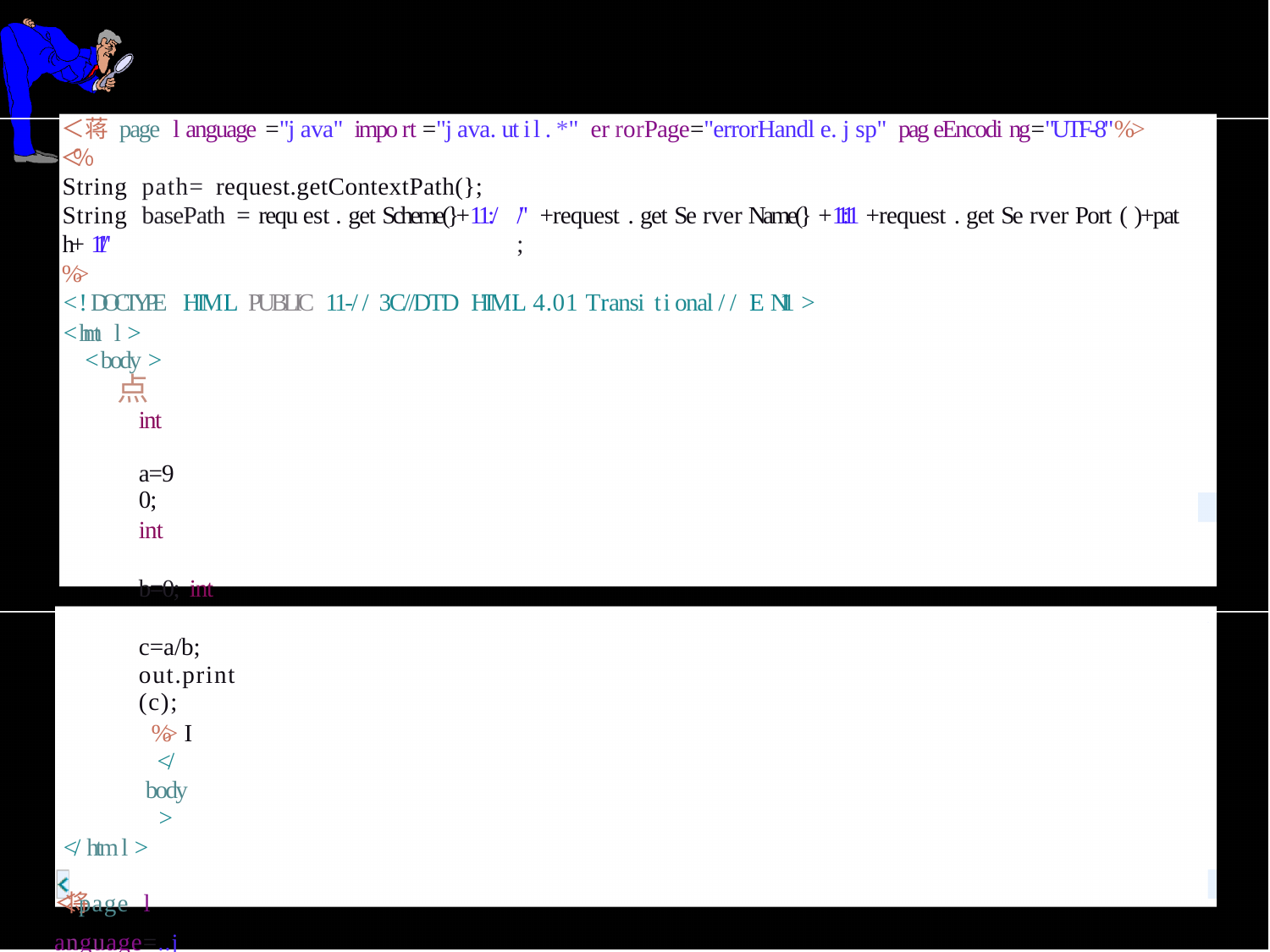

＜蒋 page   l anguage  ="j ava"  impo rt ="j ava. ut i l . *"  er rorPage="errorHandl e. j sp"  pag eEncodi ng="UTF-8"%>
＜％
String  path= request.getContextPath(};
String  basePath  =     requ est . get Scheme(}+11:/	/"        +request . get Se rver Name(} +11:11 +request . get Se rver Port ( )+pat  h+ 11/"	;
%>
< ! DOCTYPE HTML PUBLIC      11-/ /  3C//DTD   HTML 4.01 Transi  t i onal / /  E N11 >
< hmt l >
< body >
点
int	a=90;
int	b=0;  int	c=a/b;
out.print(c);
%> I
</  body >
</  htm l >
＜ 将     page  l anguage=..j ava..  i mpor t ="j ava. uti l. *" pageEnc odi ng="UTF-8"  i s Er  r or   Page="t r ue ''%>
< ! DOCTVPE      HTML         PUBLIC   11- / /L,J3C//DTD   HTML          4.      01      Transitional/ / E   N11 >
< ht ml    >
< body >
程序出现错误：
＜％
,out.print(excepti,on.getMessage());
％＞
</ body >  J ht  mI   >I